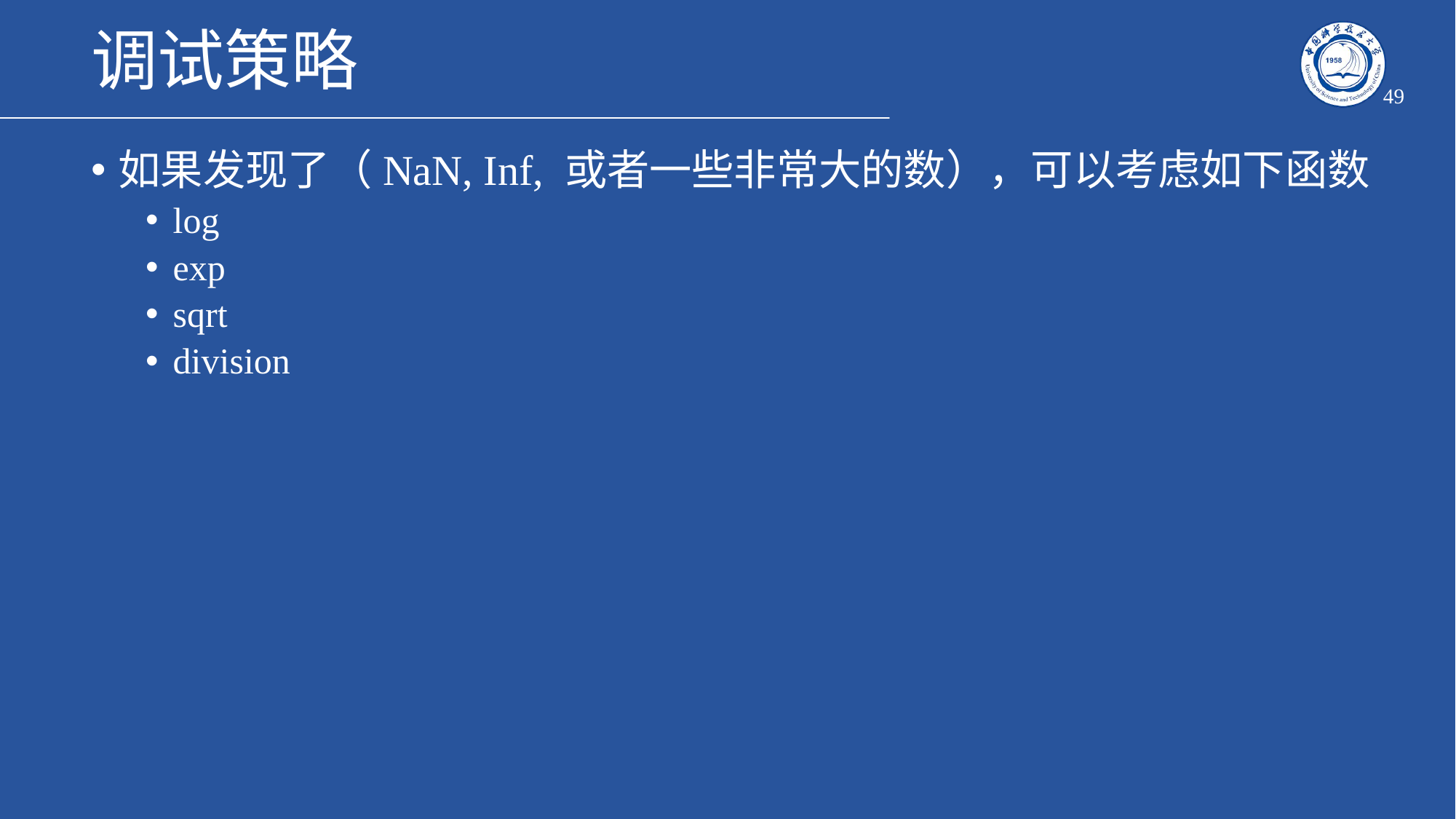

# 调试策略
49
如果发现了（NaN, Inf, 或者一些非常大的数），可以考虑如下函数
log
exp
sqrt
division